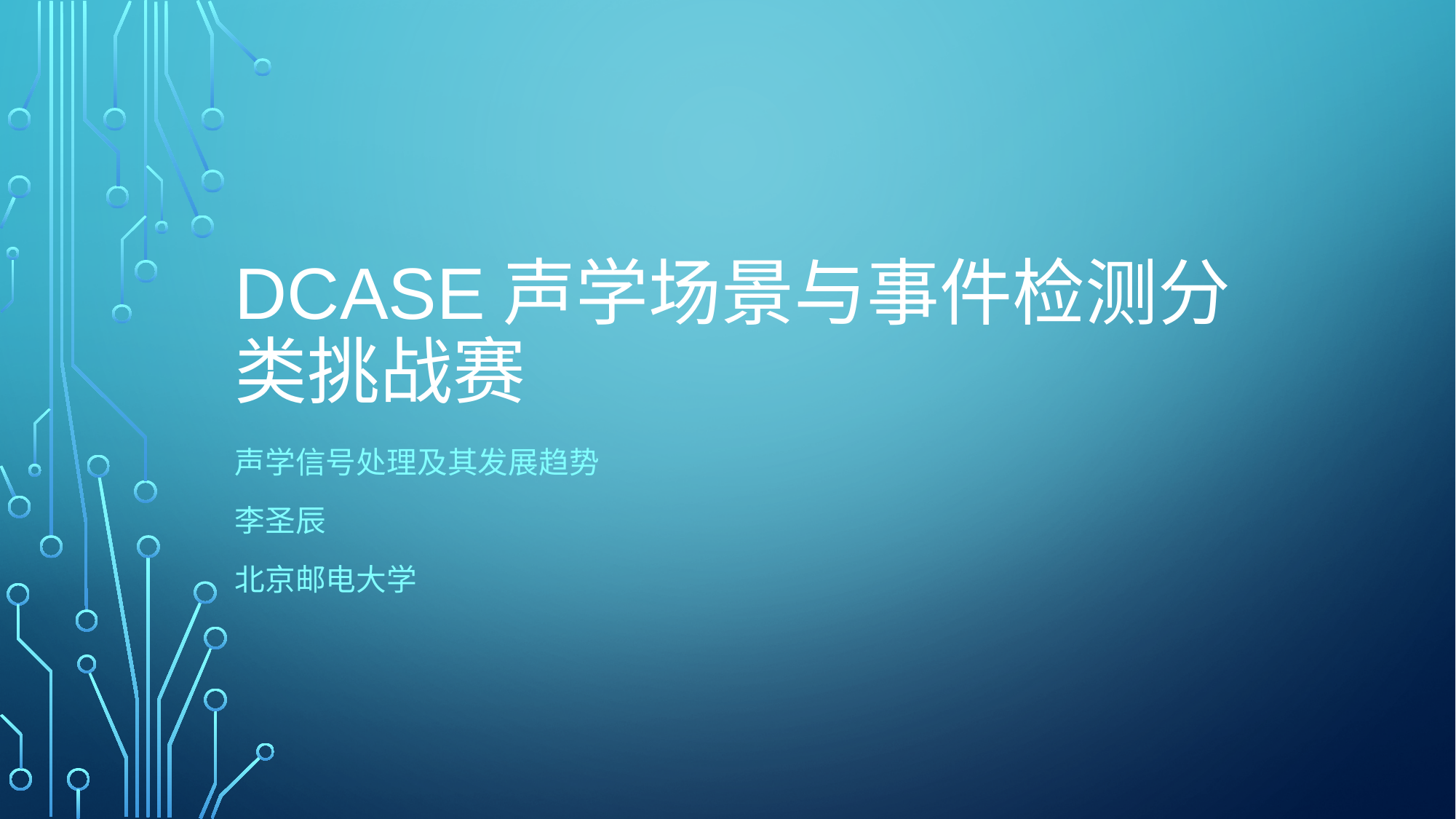

# DCASE声学场景与事件检测分类挑战赛
声学信号处理及其发展趋势
李圣辰
北京邮电大学